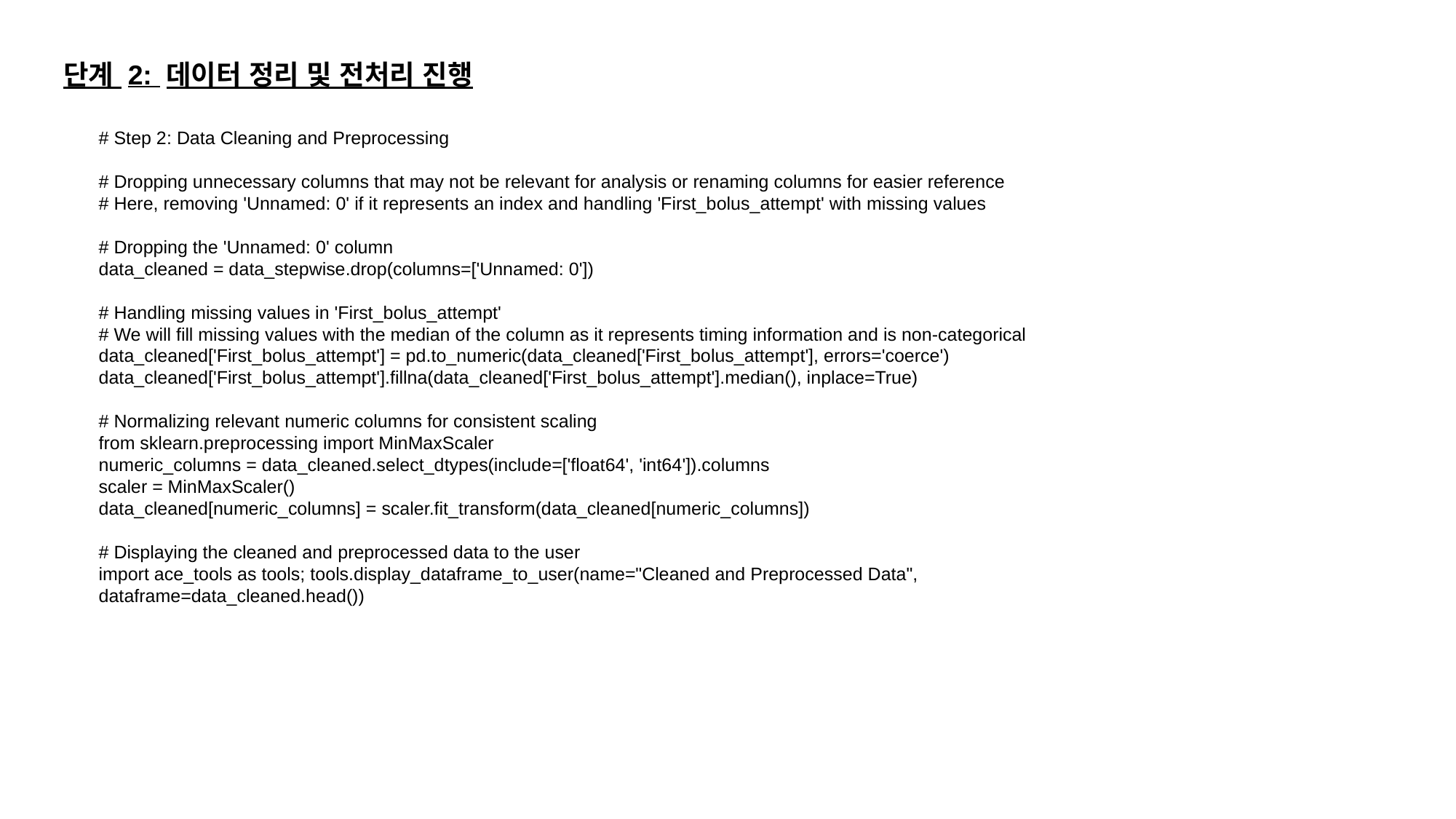

단계 2: 데이터 정리 및 전처리 진행
# Step 2: Data Cleaning and Preprocessing

# Dropping unnecessary columns that may not be relevant for analysis or renaming columns for easier reference
# Here, removing 'Unnamed: 0' if it represents an index and handling 'First_bolus_attempt' with missing values

# Dropping the 'Unnamed: 0' column
data_cleaned = data_stepwise.drop(columns=['Unnamed: 0'])

# Handling missing values in 'First_bolus_attempt'
# We will fill missing values with the median of the column as it represents timing information and is non-categorical
data_cleaned['First_bolus_attempt'] = pd.to_numeric(data_cleaned['First_bolus_attempt'], errors='coerce')
data_cleaned['First_bolus_attempt'].fillna(data_cleaned['First_bolus_attempt'].median(), inplace=True)

# Normalizing relevant numeric columns for consistent scaling
from sklearn.preprocessing import MinMaxScaler
numeric_columns = data_cleaned.select_dtypes(include=['float64', 'int64']).columns
scaler = MinMaxScaler()
data_cleaned[numeric_columns] = scaler.fit_transform(data_cleaned[numeric_columns])

# Displaying the cleaned and preprocessed data to the user
import ace_tools as tools; tools.display_dataframe_to_user(name="Cleaned and Preprocessed Data", dataframe=data_cleaned.head())